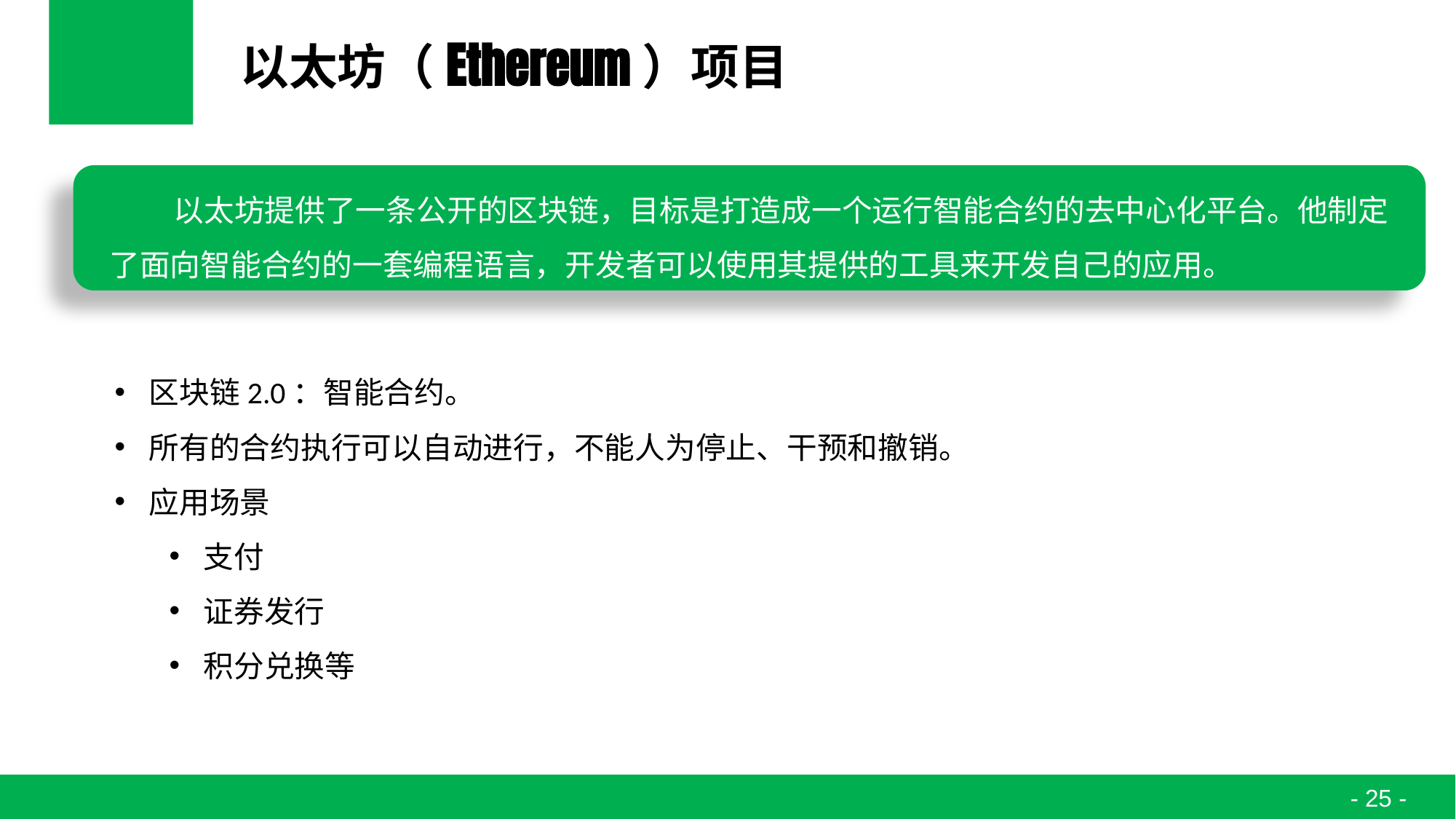

# 以太坊（Ethereum）项目
以太坊提供了一条公开的区块链，目标是打造成一个运行智能合约的去中心化平台。他制定了面向智能合约的一套编程语言，开发者可以使用其提供的工具来开发自己的应用。
区块链2.0：智能合约。
所有的合约执行可以自动进行，不能人为停止、干预和撤销。
应用场景
支付
证券发行
积分兑换等